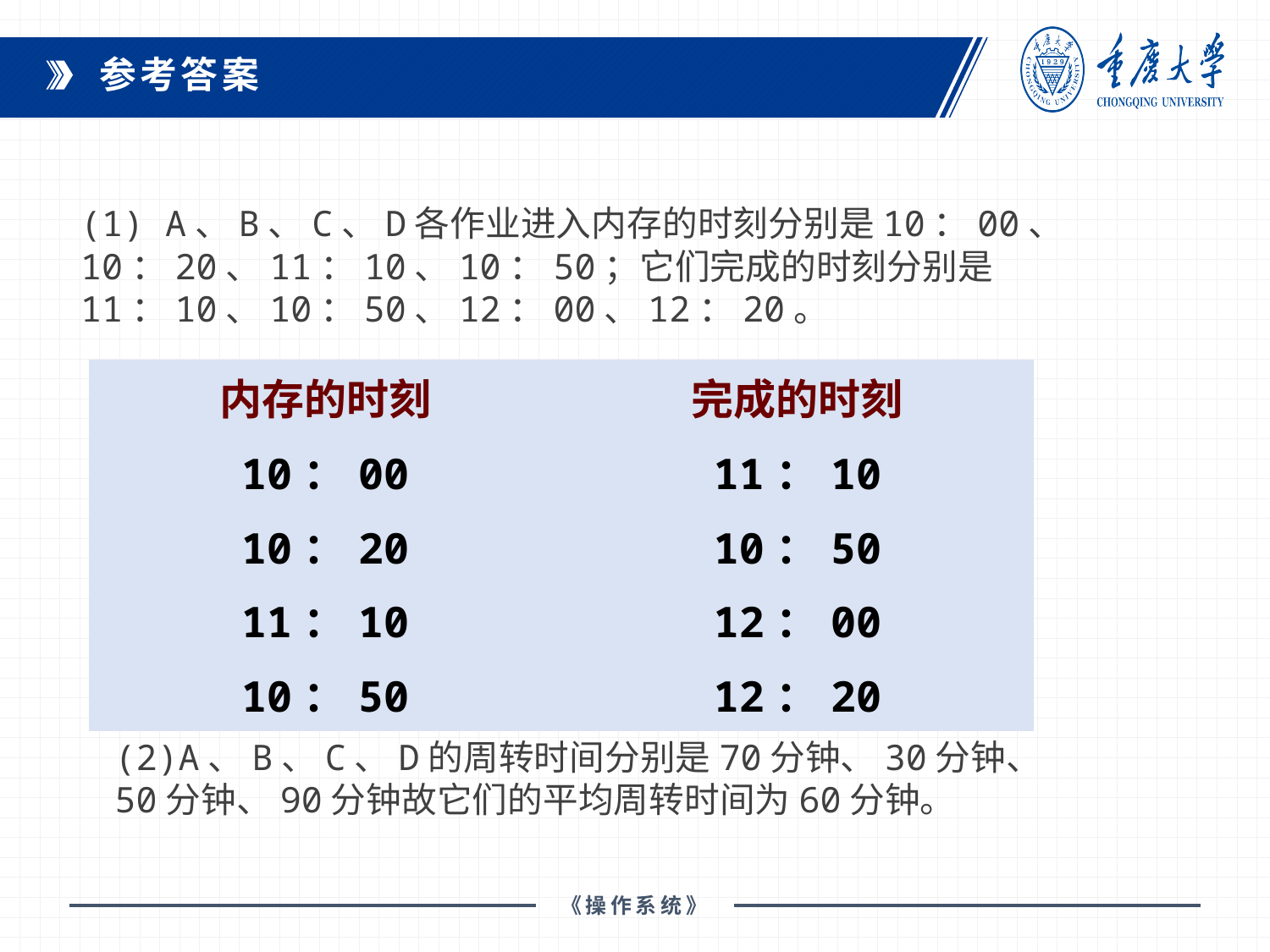

参考答案

(1) A、B、C、D各作业进入内存的时刻分别是10：00、10：20、11：10、10：50；它们完成的时刻分别是11：10、10：50、12：00、12：20。
| 内存的时刻 | 完成的时刻 |
| --- | --- |
| 10：00 | 11：10 |
| 10：20 | 10：50 |
| 11：10 | 12：00 |
| 10：50 | 12：20 |
(2)A、B、C、D的周转时间分别是70分钟、30分钟、50分钟、90分钟故它们的平均周转时间为60分钟。